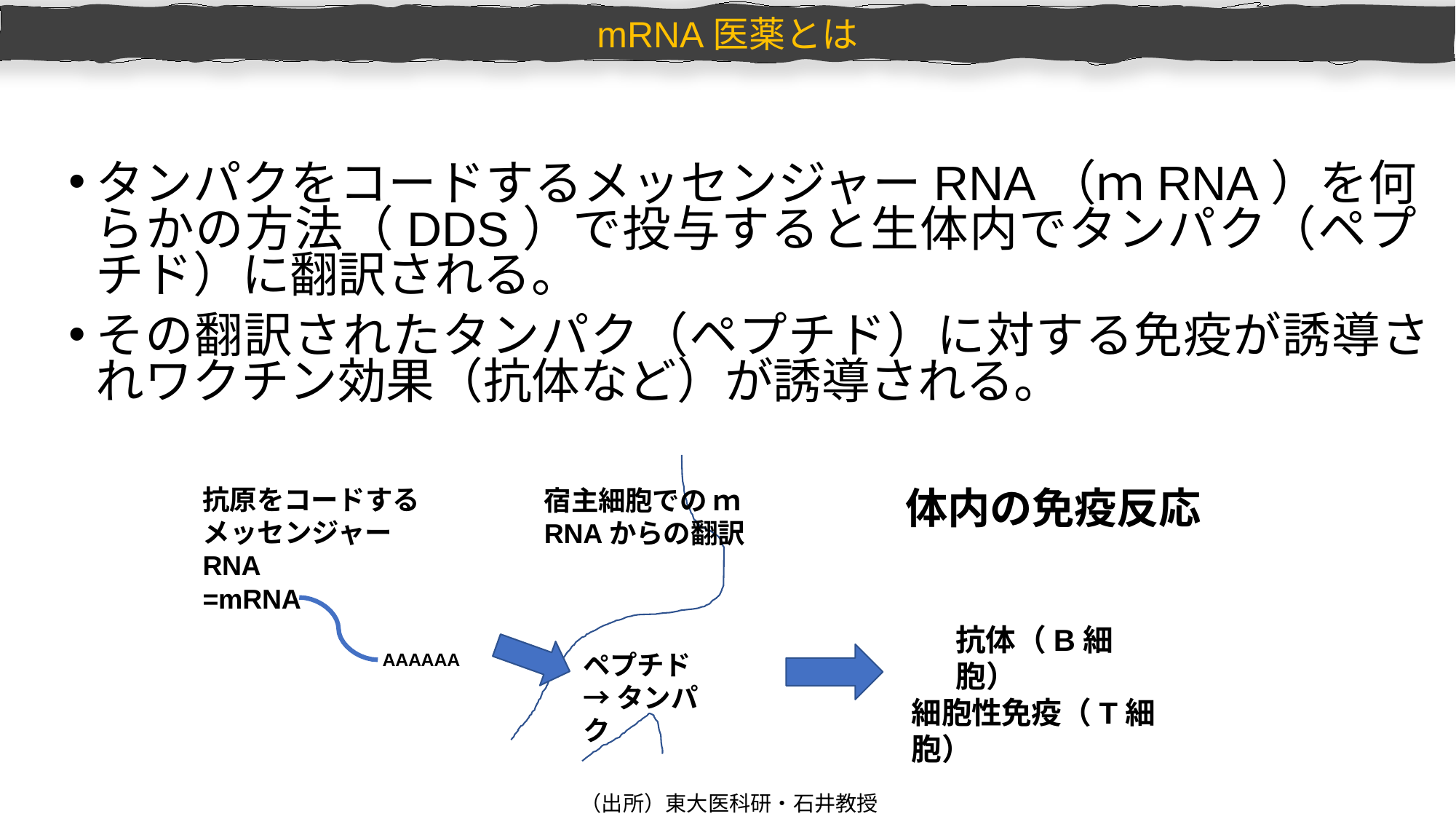

mRNA医薬とは
タンパクをコードするメッセンジャーRNA（ｍRNA）を何らかの方法（DDS）で投与すると生体内でタンパク（ペプチド）に翻訳される。
その翻訳されたタンパク（ペプチド）に対する免疫が誘導されワクチン効果（抗体など）が誘導される。

体内の免疫反応
抗原をコードするメッセンジャーRNA
=mRNA
宿主細胞での ｍRNAからの翻訳

抗体（B細胞）

ペプチド
→タンパク
AAAAAA
細胞性免疫（T細胞）
（出所）東大医科研・石井教授